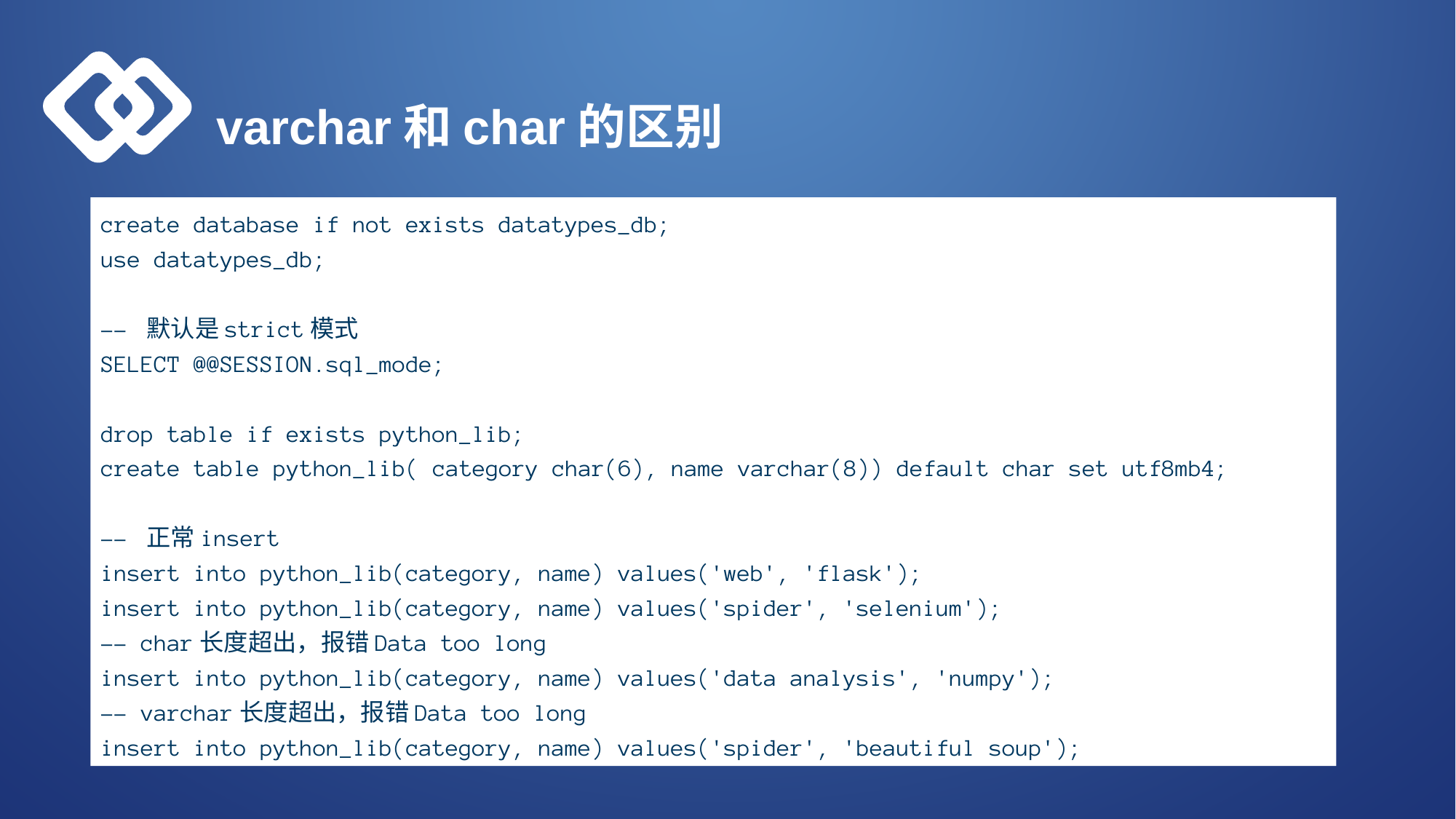

varchar和char的区别

create database if not exists datatypes_db;
use datatypes_db;

-- 默认是strict模式
SELECT @@SESSION.sql_mode;

drop table if exists python_lib;
create table python_lib( category char(6), name varchar(8)) default char set utf8mb4;

-- 正常insert
insert into python_lib(category, name) values('web', 'flask');
insert into python_lib(category, name) values('spider', 'selenium');
-- char长度超出，报错Data too long
insert into python_lib(category, name) values('data analysis', 'numpy');
-- varchar长度超出，报错Data too long
insert into python_lib(category, name) values('spider', 'beautiful soup');